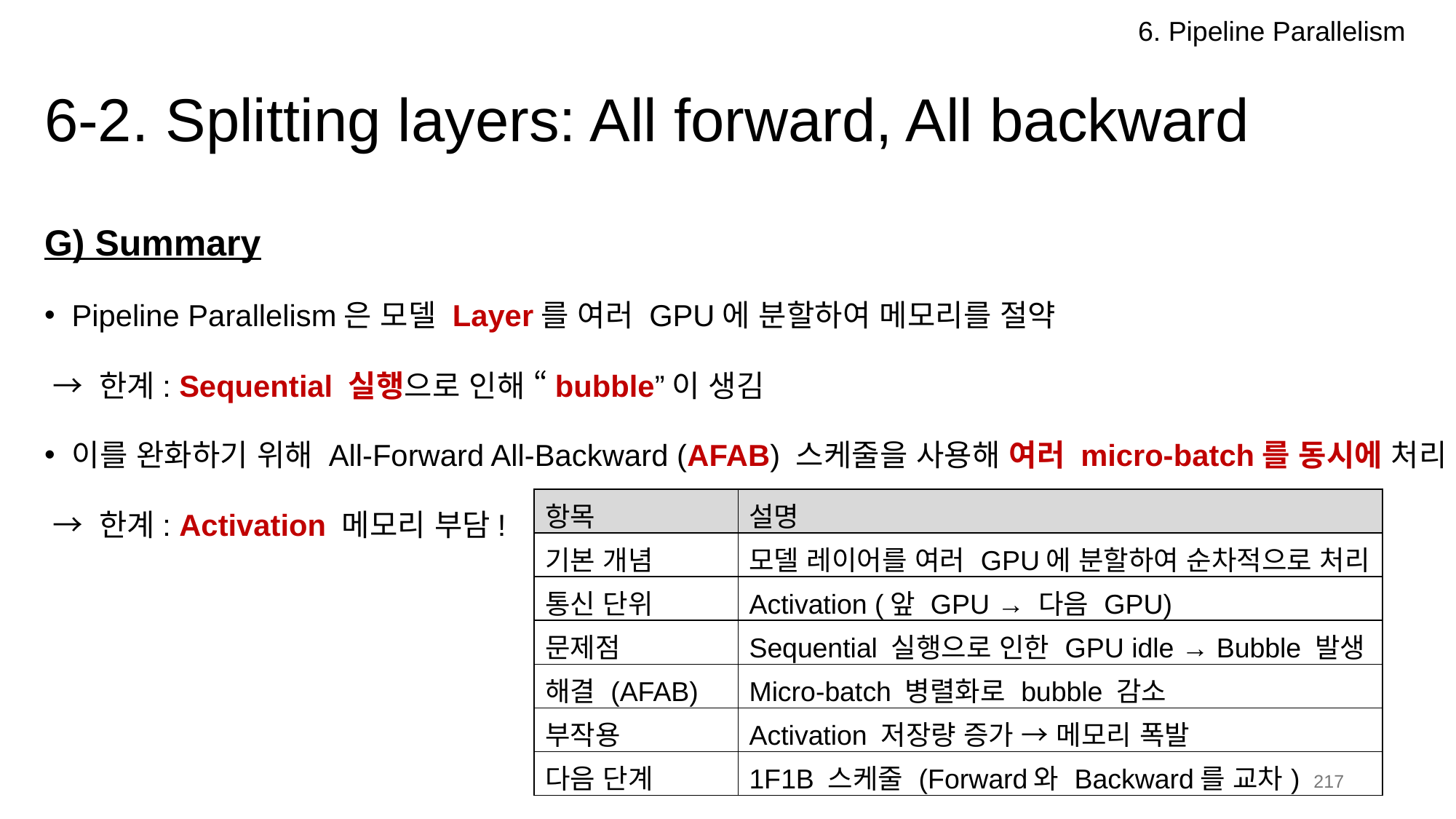

6. Pipeline Parallelism
# 6-2. Splitting layers: All forward, All backward
G) Summary
Pipeline Parallelism은 모델 Layer를 여러 GPU에 분할하여 메모리를 절약
 → 한계: Sequential 실행으로 인해 “bubble”이 생김
이를 완화하기 위해 All-Forward All-Backward (AFAB) 스케줄을 사용해 여러 micro-batch를 동시에 처리
 → 한계: Activation 메모리 부담!
| 항목 | 설명 |
| --- | --- |
| 기본 개념 | 모델 레이어를 여러 GPU에 분할하여 순차적으로 처리 |
| 통신 단위 | Activation (앞 GPU → 다음 GPU) |
| 문제점 | Sequential 실행으로 인한 GPU idle → Bubble 발생 |
| 해결 (AFAB) | Micro-batch 병렬화로 bubble 감소 |
| 부작용 | Activation 저장량 증가 → 메모리 폭발 |
| 다음 단계 | 1F1B 스케줄 (Forward와 Backward를 교차) |
217